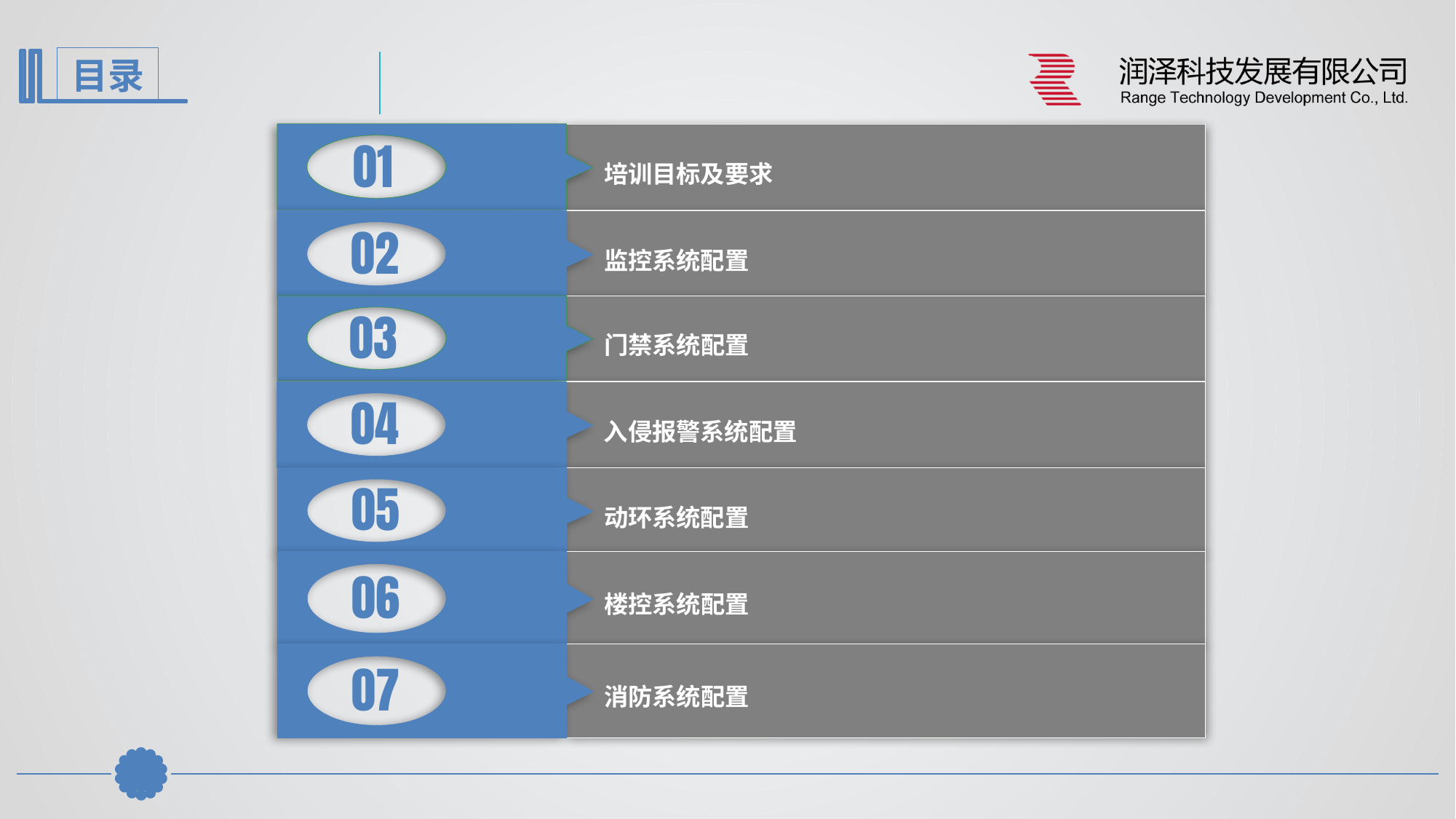

01
培训目标及要求
02

监控系统配置

03
门禁系统配置

04
入侵报警系统配置

05
动环系统配置

06
楼控系统配置

07
消防系统配置
2